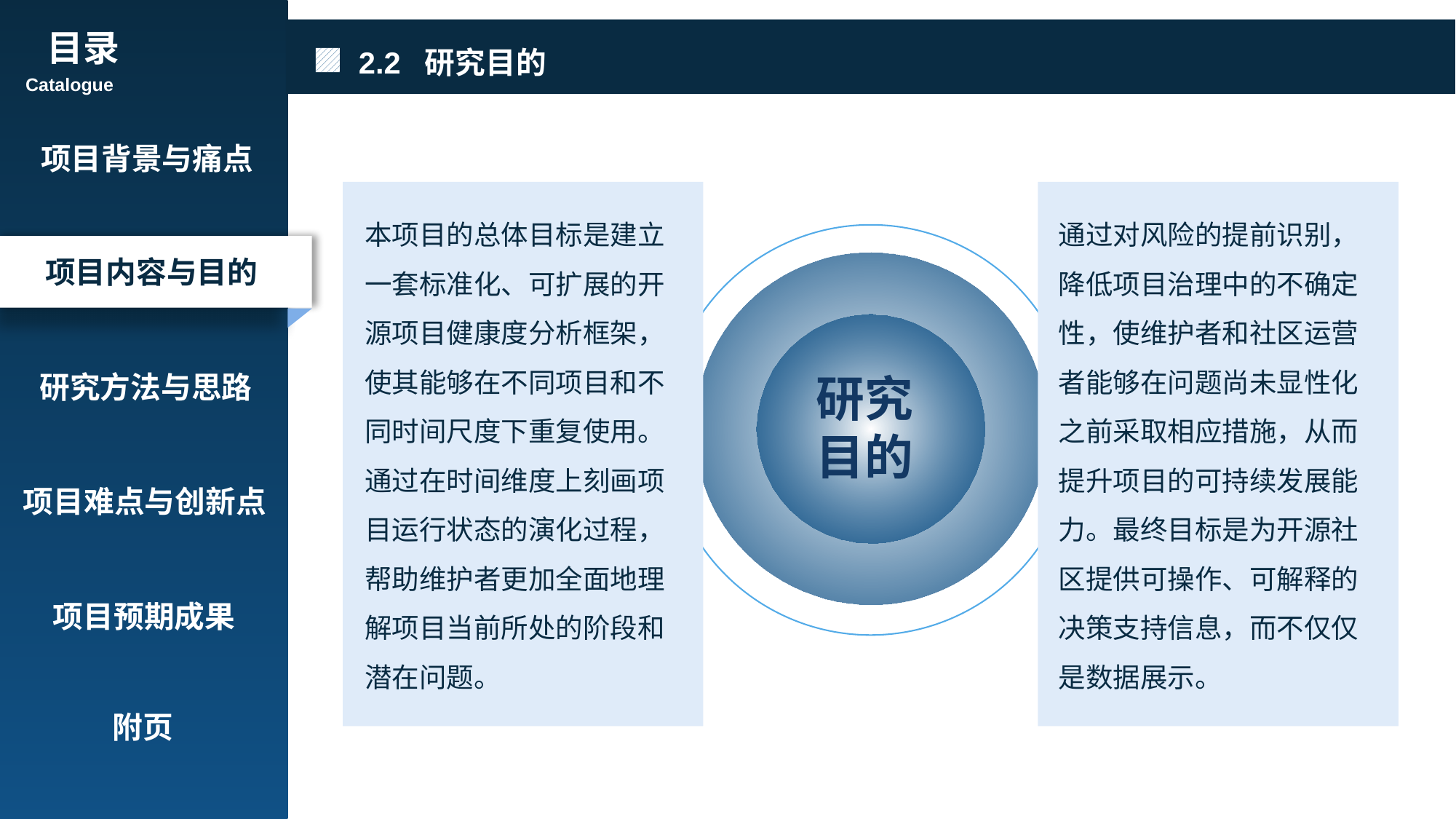

2.2  研究目的
目录

Catalogue
项目背景与痛点

项目内容与目的

研究方法与思路
项目难点与创新点
项目预期成果
附页

本项目的总体目标是建立一套标准化、可扩展的开源项目健康度分析框架，使其能够在不同项目和不同时间尺度下重复使用。通过在时间维度上刻画项目运行状态的演化过程，帮助维护者更加全面地理解项目当前所处的阶段和潜在问题。
通过对风险的提前识别，降低项目治理中的不确定性，使维护者和社区运营者能够在问题尚未显性化之前采取相应措施，从而提升项目的可持续发展能力。最终目标是为开源社区提供可操作、可解释的决策支持信息，而不仅仅是数据展示。

研究目的